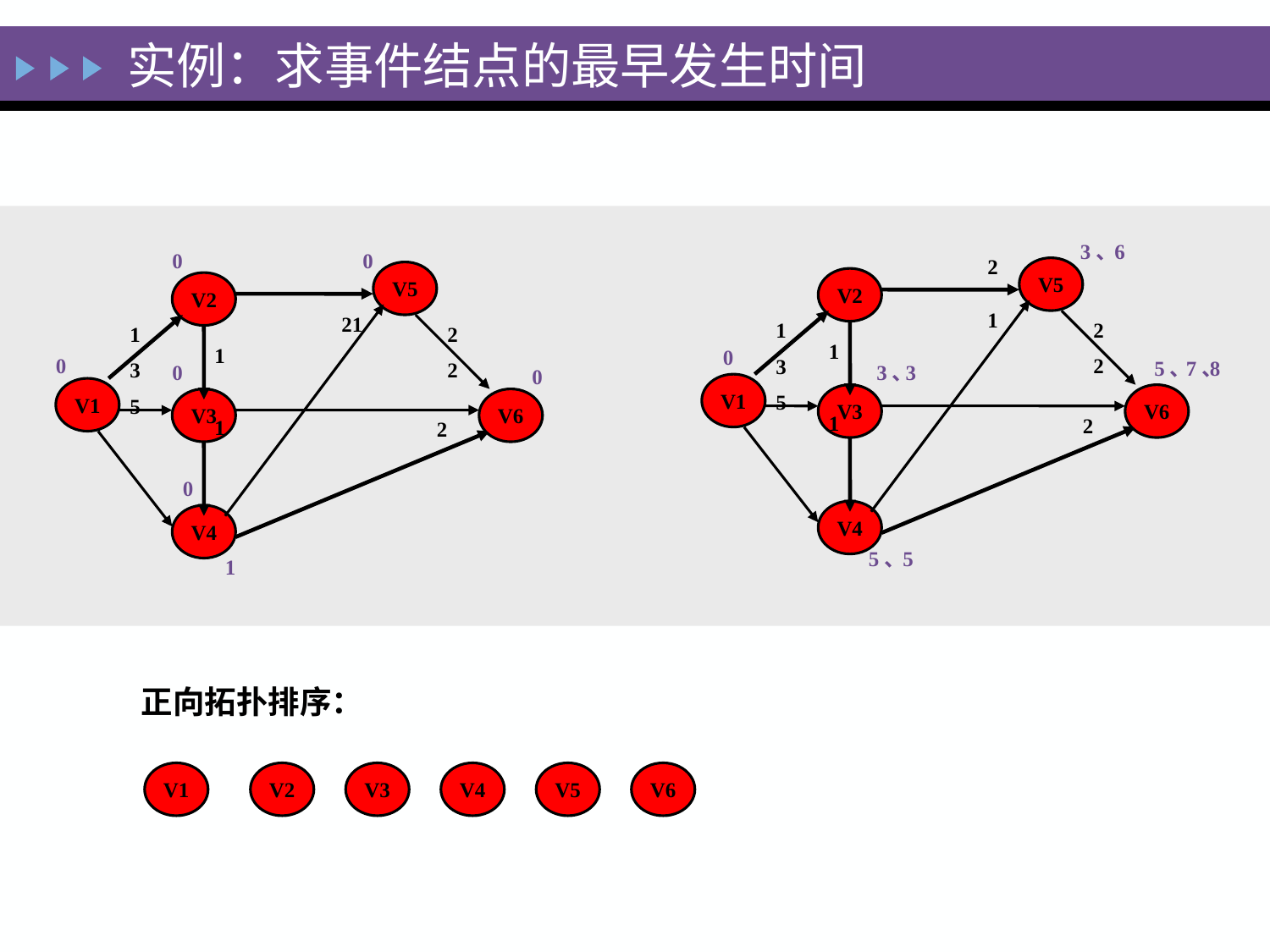

实例：求事件结点的最早发生时间

3、
6
0
0
2
V5
V5
V2
V2

1

2
1
1
3
5

2
2
1
3
5

2
2

1

1
1

1
0
0
5、
7、
8
0
 3、
 3
0
V1
V1
V3
V6
V3
V6

2

2

0

V4
V4
5、
5
1
正向拓扑排序：
V1
V2
V3
V4
V5
V6